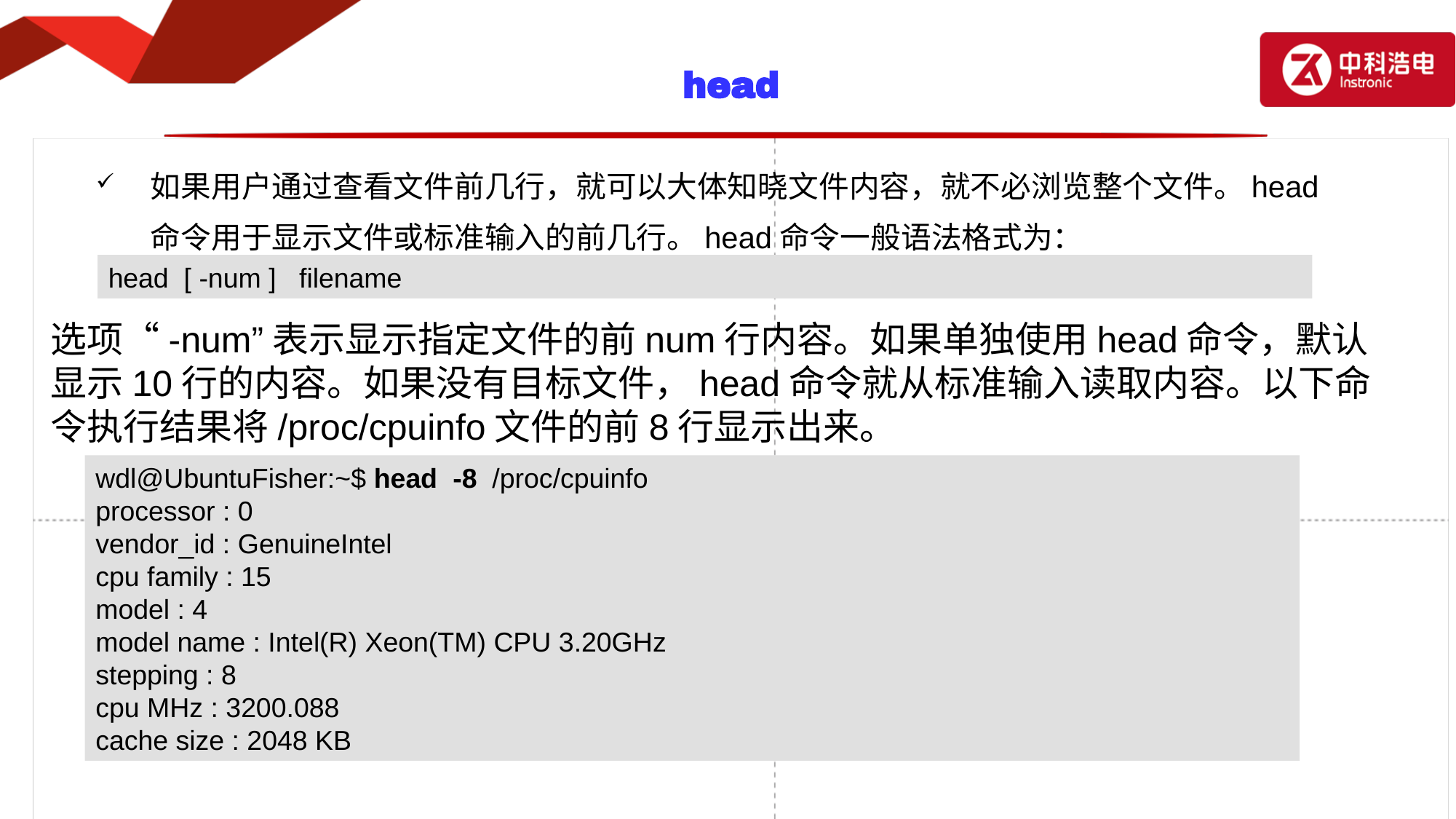

# head
如果用户通过查看文件前几行，就可以大体知晓文件内容，就不必浏览整个文件。head命令用于显示文件或标准输入的前几行。head命令一般语法格式为：
head  [ -num ]   filename
选项“-num”表示显示指定文件的前num行内容。如果单独使用head命令，默认显示10行的内容。如果没有目标文件，head命令就从标准输入读取内容。以下命令执行结果将/proc/cpuinfo文件的前8行显示出来。
wdl@UbuntuFisher:~$ head  -8  /proc/cpuinfo
processor : 0
vendor_id : GenuineIntel
cpu family : 15
model : 4
model name : Intel(R) Xeon(TM) CPU 3.20GHz
stepping : 8
cpu MHz : 3200.088
cache size : 2048 KB